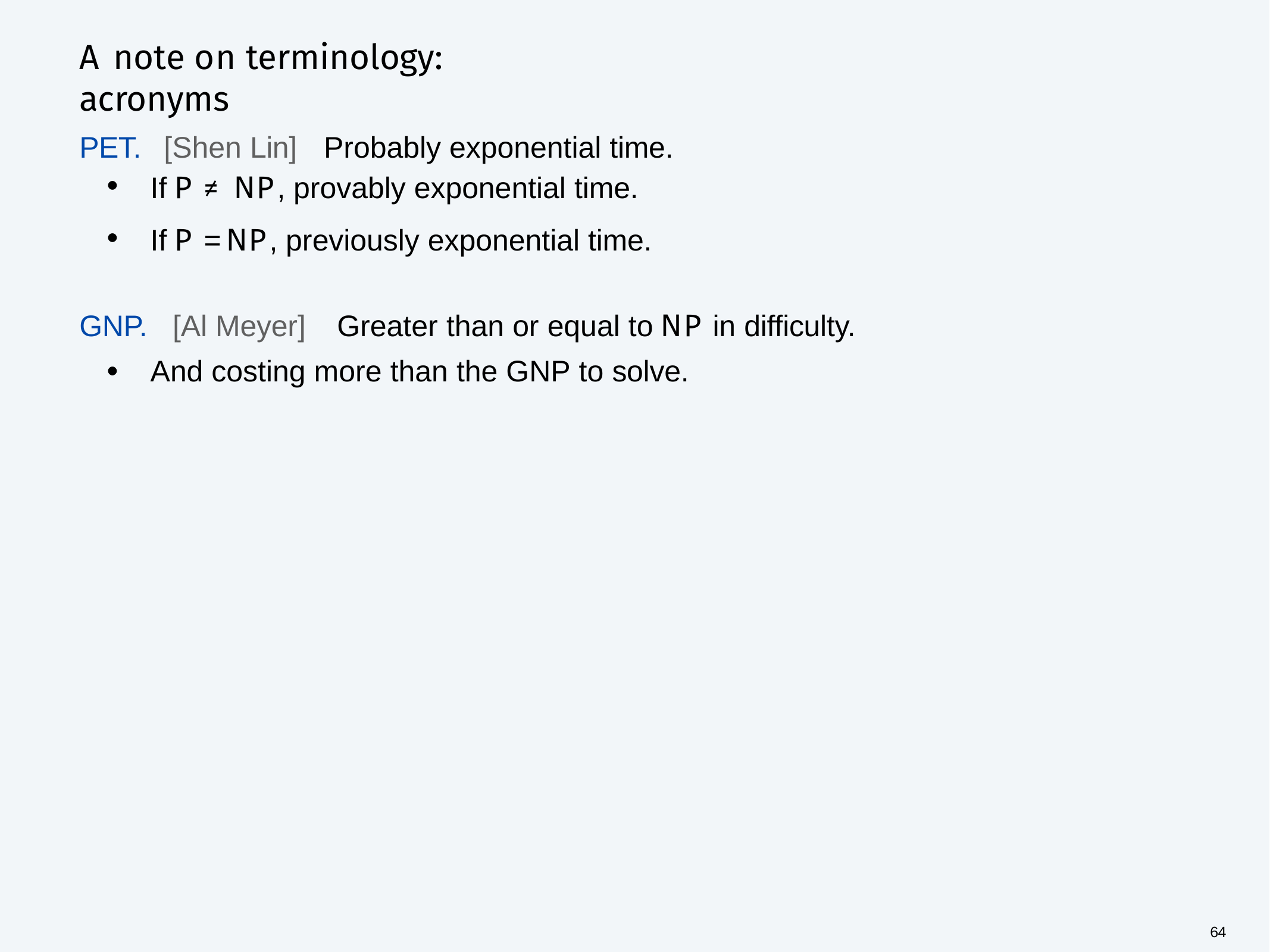

# A note on terminology:	acronyms
PET.	[Shen Lin]	Probably exponential time.
・If P ≠ NP, provably exponential time.
・If P = NP, previously exponential time.

GNP.	[Al Meyer]	Greater than or equal to NP in difficulty.
・And costing more than the GNP to solve.
64